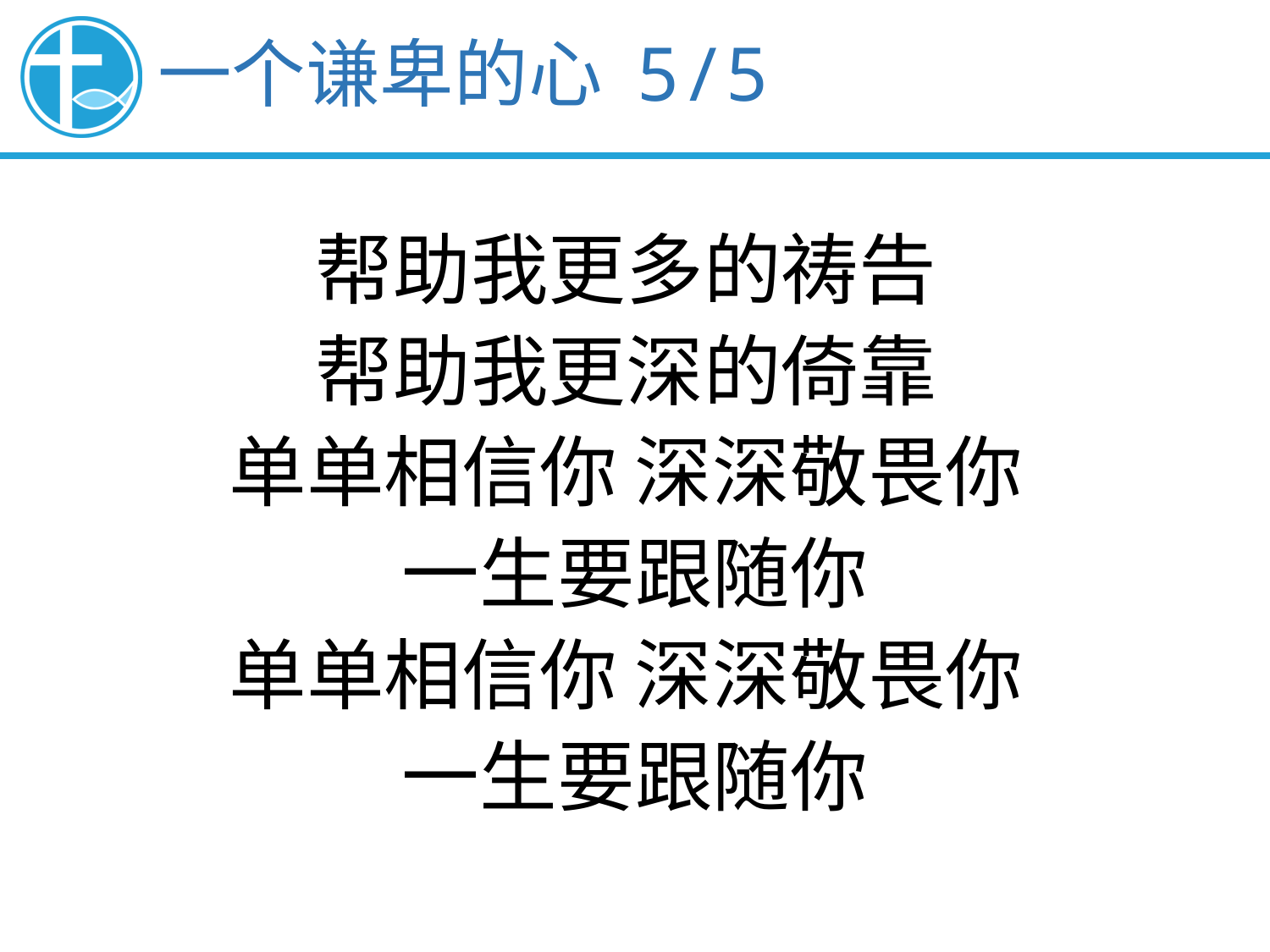

一个谦卑的心 5/5
帮助我更多的祷告
帮助我更深的倚靠
单单相信你 深深敬畏你
一生要跟随你
单单相信你 深深敬畏你
一生要跟随你